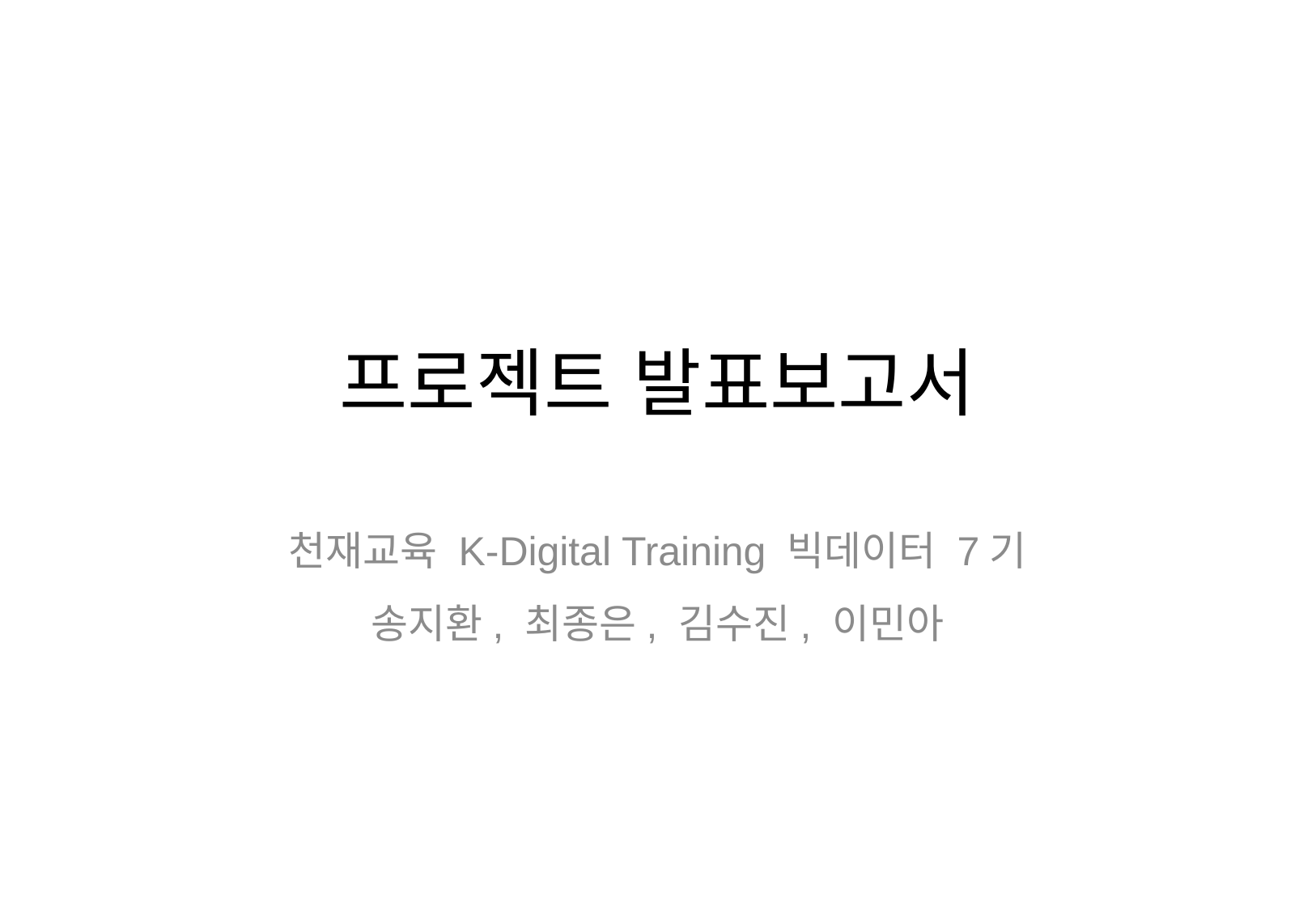

# 프로젝트 발표보고서
천재교육 K-Digital Training 빅데이터 7기
송지환, 최종은, 김수진, 이민아